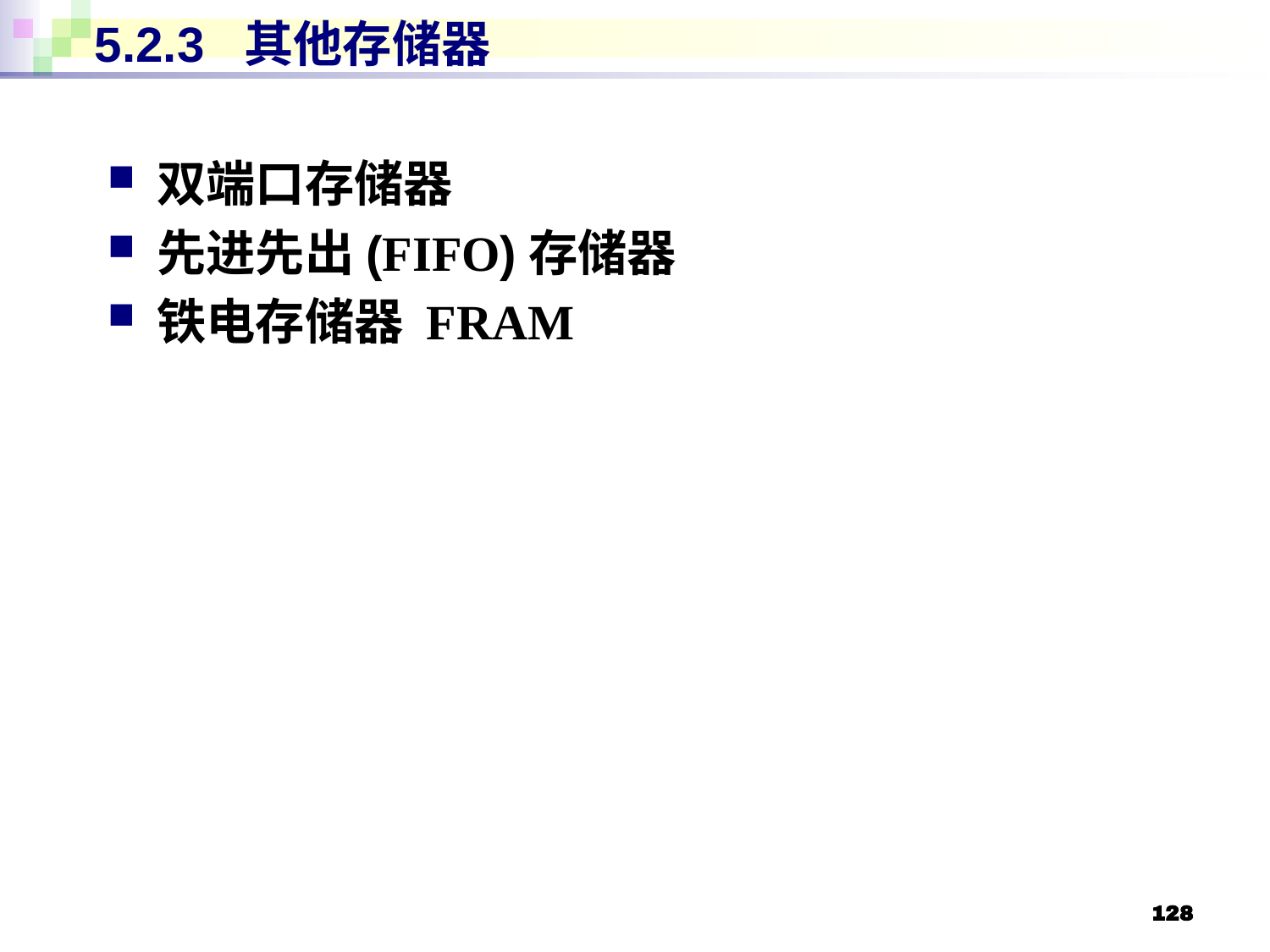

# 5.2.3  其他存储器
双端口存储器
先进先出(FIFO)存储器
铁电存储器 FRAM
128